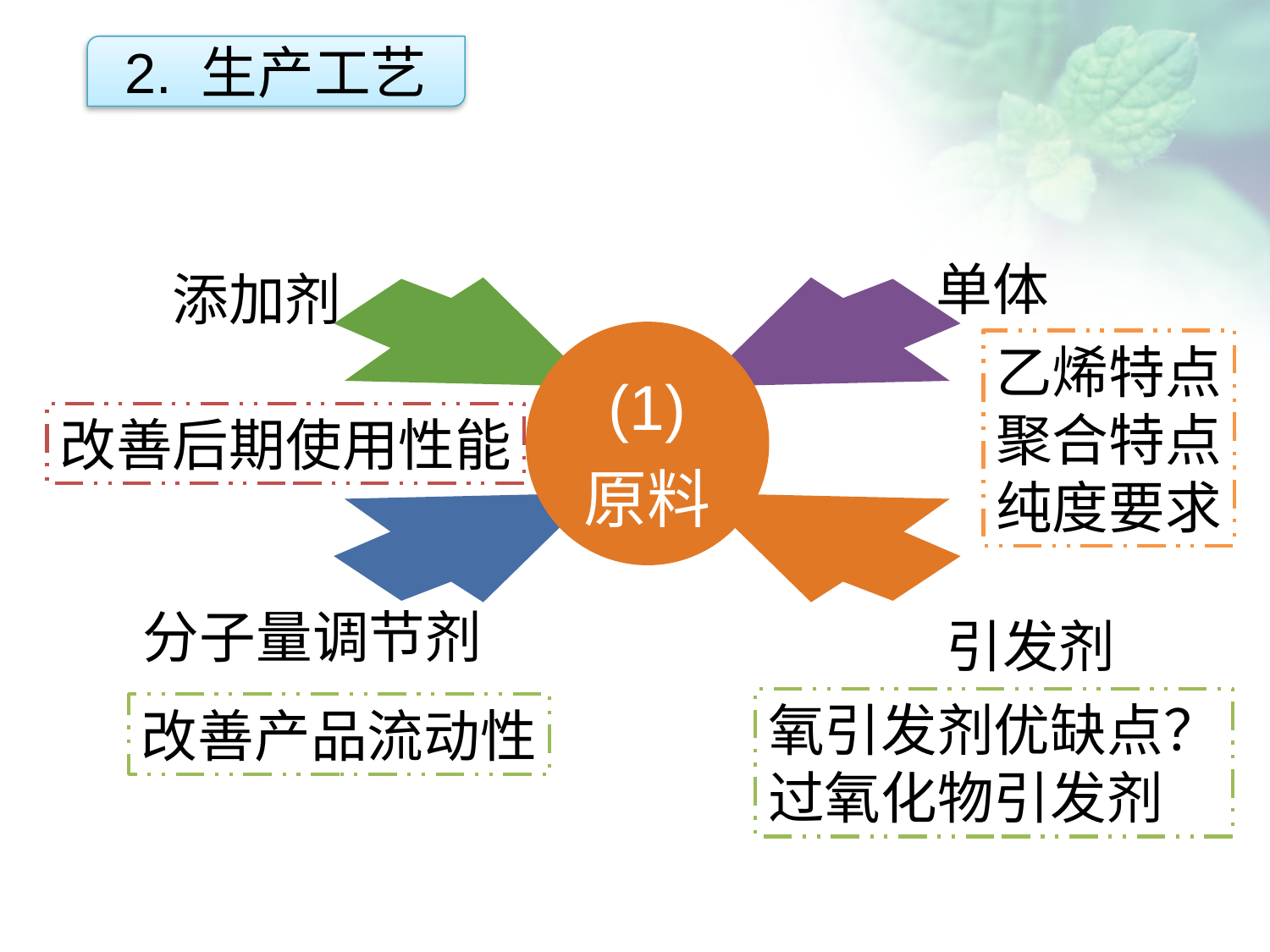

2. 生产工艺
单体
添加剂
点击添加文本

(1)
原料
乙烯特点
聚合特点
纯度要求
改善后期使用性能
点击添加文本

点击添加文本
分子量调节剂
引发剂
氧引发剂优缺点？
过氧化物引发剂
改善产品流动性
点击添加文本